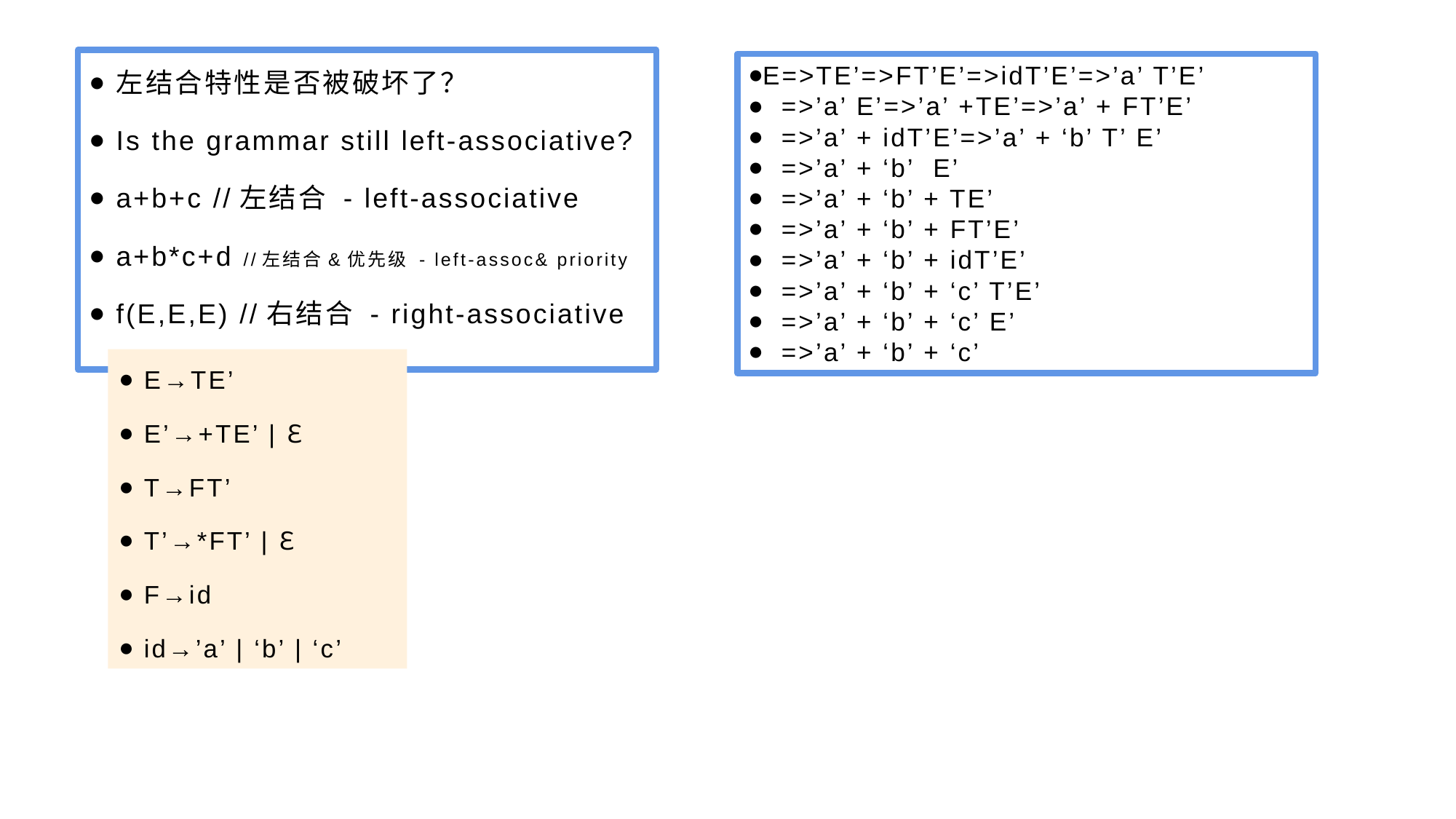

左结合特性是否被破坏了？
Is the grammar still left-associative?
a+b+c //左结合 - left-associative
a+b*c+d //左结合&优先级 - left-assoc& priority
f(E,E,E) //右结合 - right-associative
E=>TE’=>FT’E’=>idT’E’=>’a’ T’E’
  =>’a’ E’=>’a’ +TE’=>’a’ + FT’E’
  =>’a’ + idT’E’=>’a’ + ‘b’ T’ E’
  =>’a’ + ‘b’  E’
  =>’a’ + ‘b’ + TE’
  =>’a’ + ‘b’ + FT’E’
  =>’a’ + ‘b’ + idT’E’
  =>’a’ + ‘b’ + ‘c’ T’E’
  =>’a’ + ‘b’ + ‘c’ E’
  =>’a’ + ‘b’ + ‘c’
E→TE’
E’→+TE’ | ℇ
T→FT’
T’→*FT’ | ℇ
F→id
id→’a’ | ‘b’ | ‘c’

91